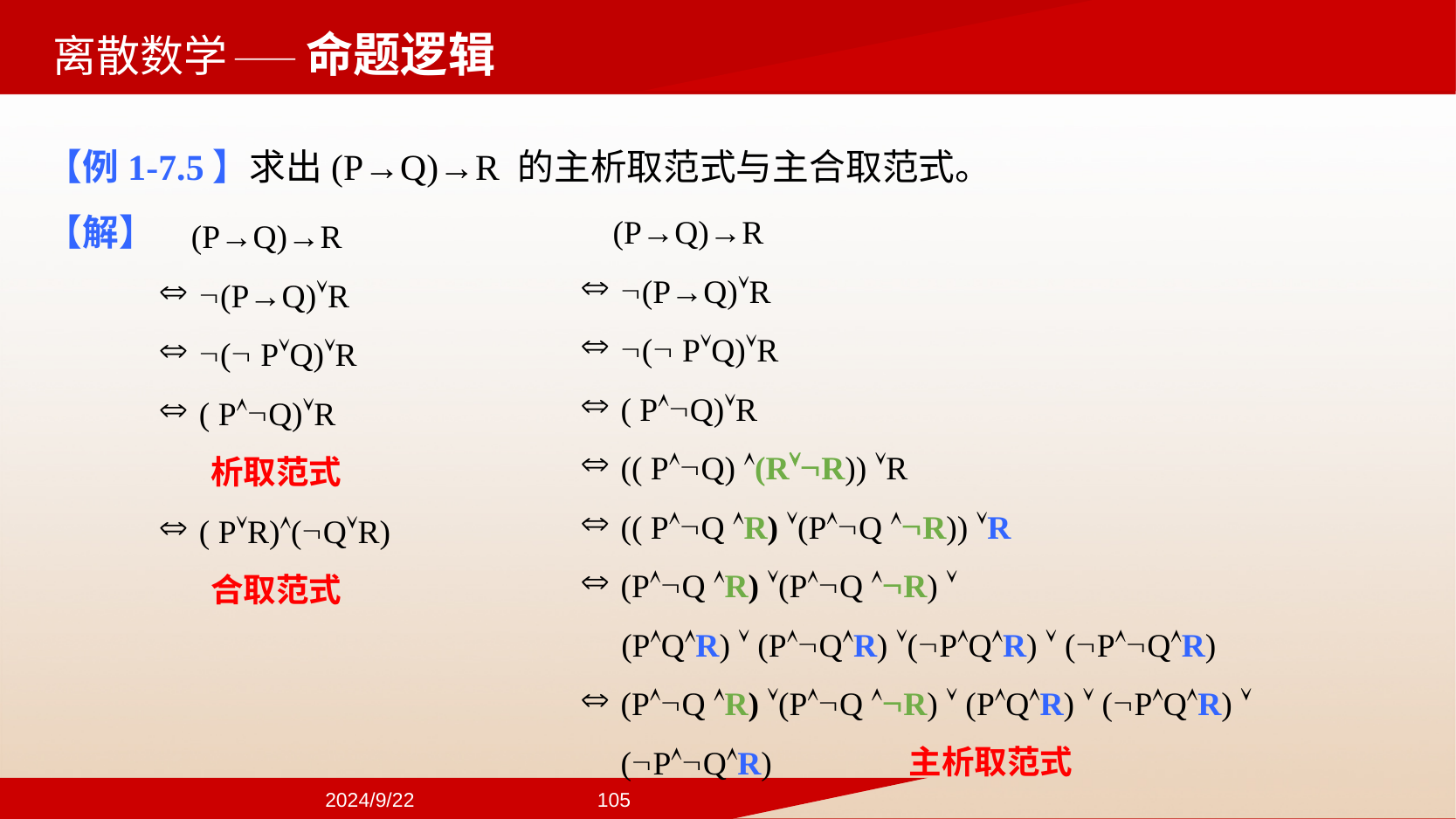

——命题逻辑
【例1-7.5】求出(P→Q)→R 的主析取范式与主合取范式。
【解】
    (P→Q)→R
¬(P→Q)∨R
¬(¬ P∨Q)∨R
( P∧¬Q)∨R
(( P∧¬Q) ∧(R∨¬R)) ∨R
(( P∧¬Q ∧R) ∨(P∧¬Q ∧¬R)) ∨R
(P∧¬Q ∧R) ∨(P∧¬Q ∧¬R) ∨
     (P∧Q∧R) ∨ (P∧¬Q∧R) ∨(¬P∧Q∧R) ∨ (¬P∧¬Q∧R)
(P∧¬Q ∧R) ∨(P∧¬Q ∧¬R) ∨ (P∧Q∧R) ∨ (¬P∧Q∧R) ∨ (¬P∧¬Q∧R)
    (P→Q)→R
¬(P→Q)∨R
¬(¬ P∨Q)∨R
( P∧¬Q)∨R
      析取范式
( P∨R)∧(¬Q∨R)
      合取范式
主析取范式
2024/9/22
105